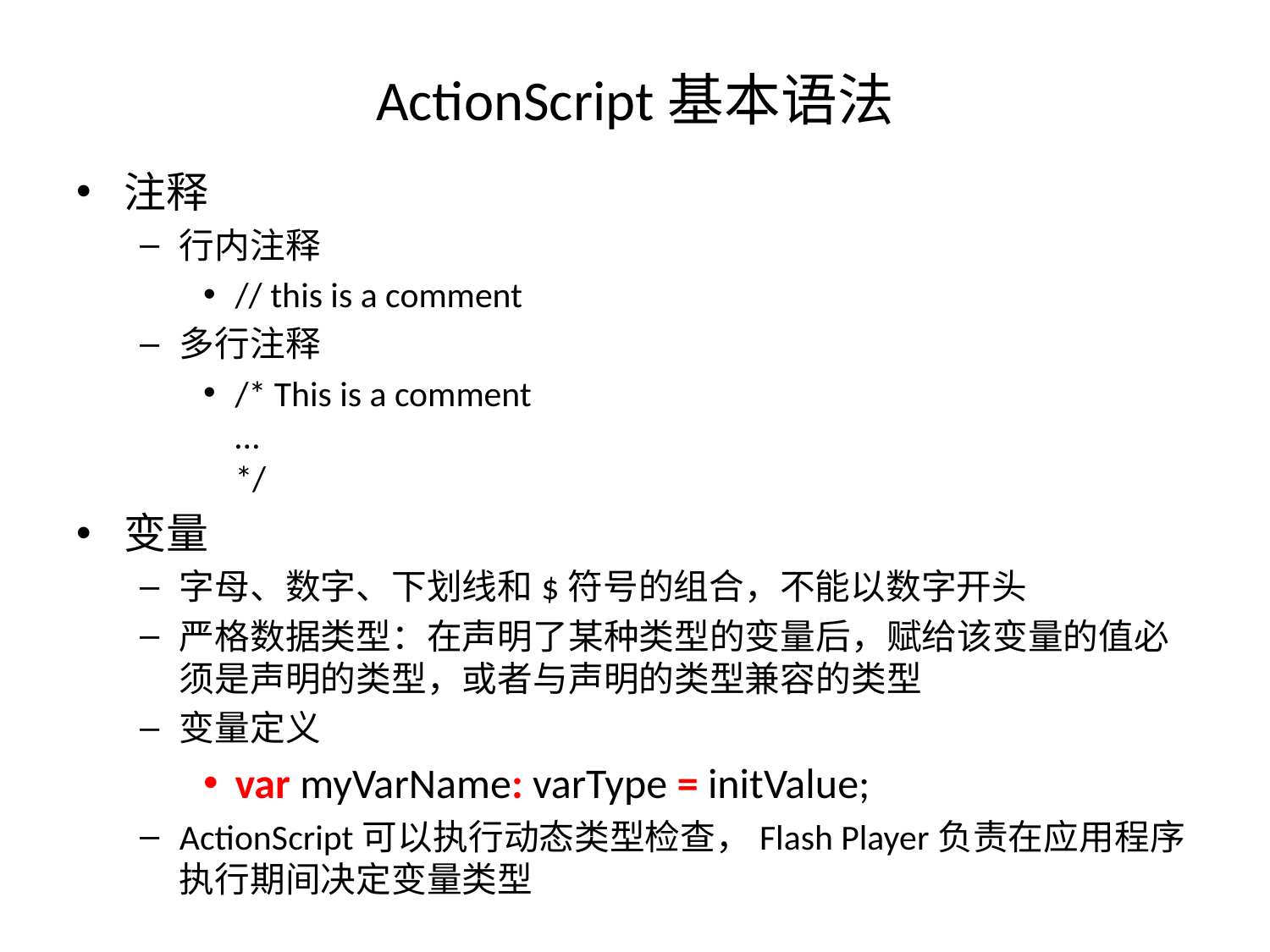

# ActionScript基本语法
注释
行内注释
// this is a comment
多行注释
/* This is a comment
…
*/
变量
字母、数字、下划线和$符号的组合，不能以数字开头
严格数据类型：在声明了某种类型的变量后，赋给该变量的值必须是声明的类型，或者与声明的类型兼容的类型
变量定义
var myVarName: varType = initValue;
ActionScript可以执行动态类型检查，Flash Player负责在应用程序执行期间决定变量类型